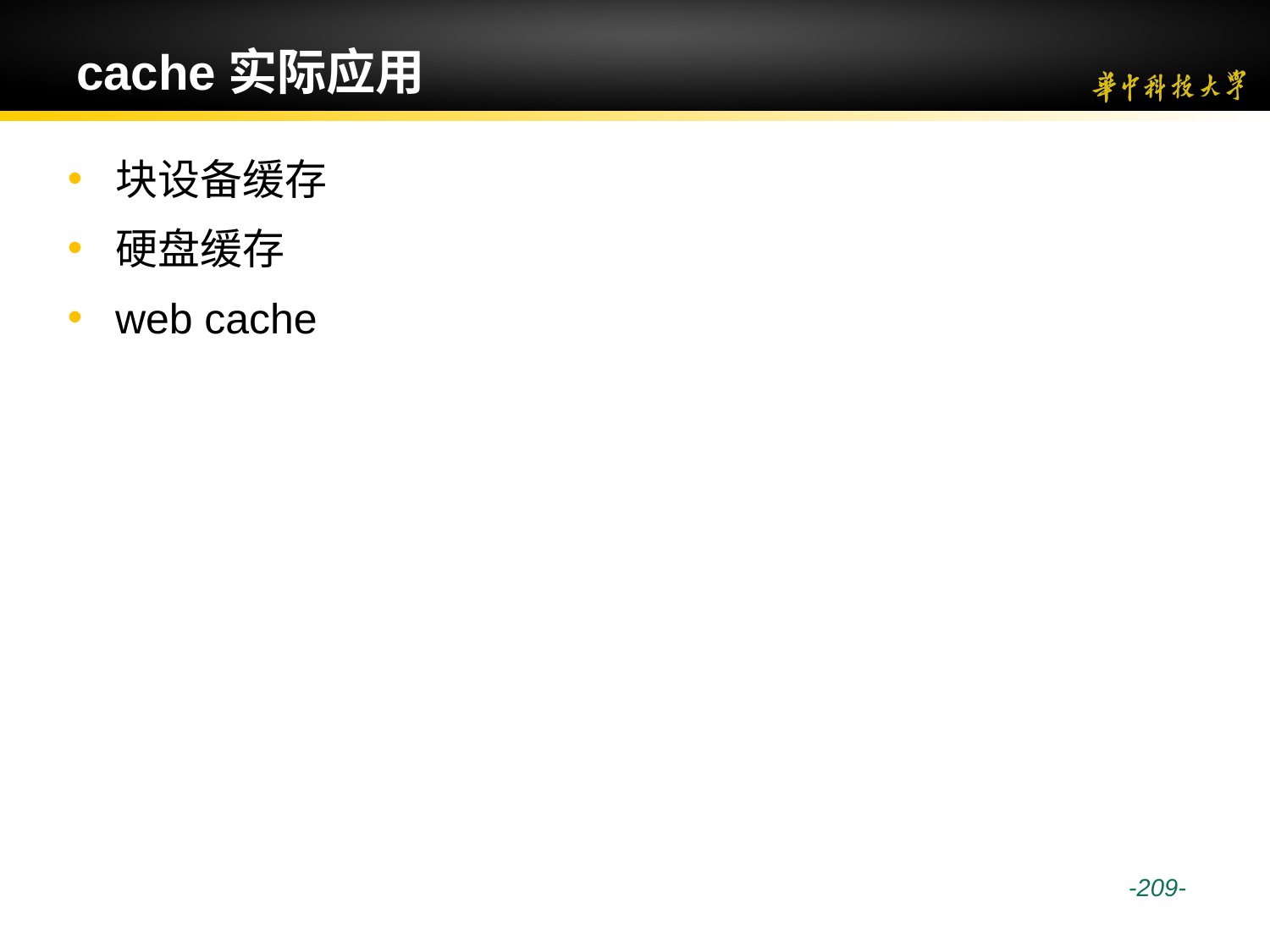

# cache实际应用
块设备缓存
硬盘缓存
web cache

 -209-